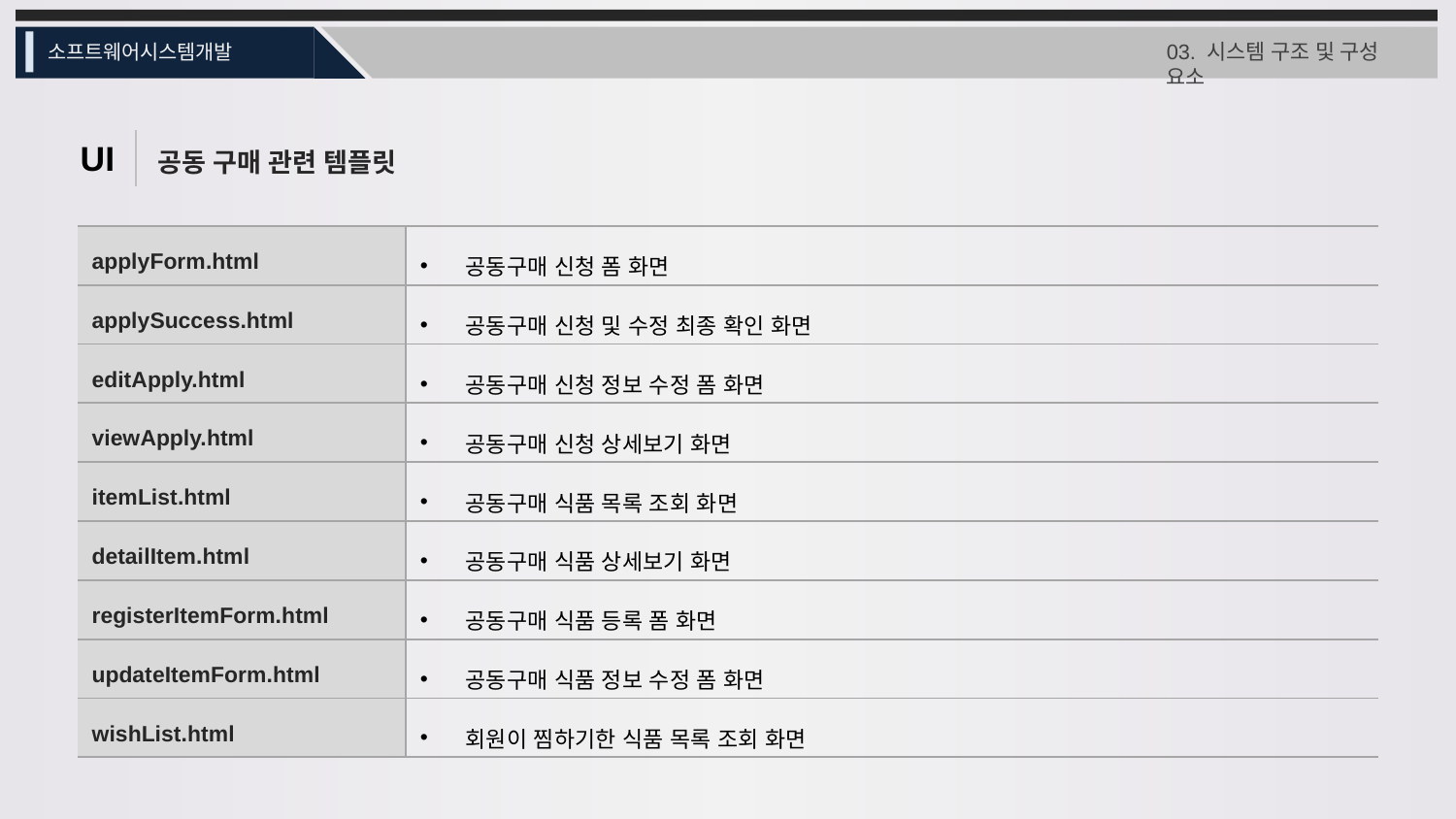

03. 시스템 구조 및 구성 요소
소프트웨어시스템개발
공동 구매 관련 템플릿
UI
| applyForm.html | 공동구매 신청 폼 화면 |
| --- | --- |
| applySuccess.html | 공동구매 신청 및 수정 최종 확인 화면 |
| editApply.html | 공동구매 신청 정보 수정 폼 화면 |
| viewApply.html | 공동구매 신청 상세보기 화면 |
| itemList.html | 공동구매 식품 목록 조회 화면 |
| detailItem.html | 공동구매 식품 상세보기 화면 |
| registerItemForm.html | 공동구매 식품 등록 폼 화면 |
| updateItemForm.html | 공동구매 식품 정보 수정 폼 화면 |
| wishList.html | 회원이 찜하기한 식품 목록 조회 화면 |